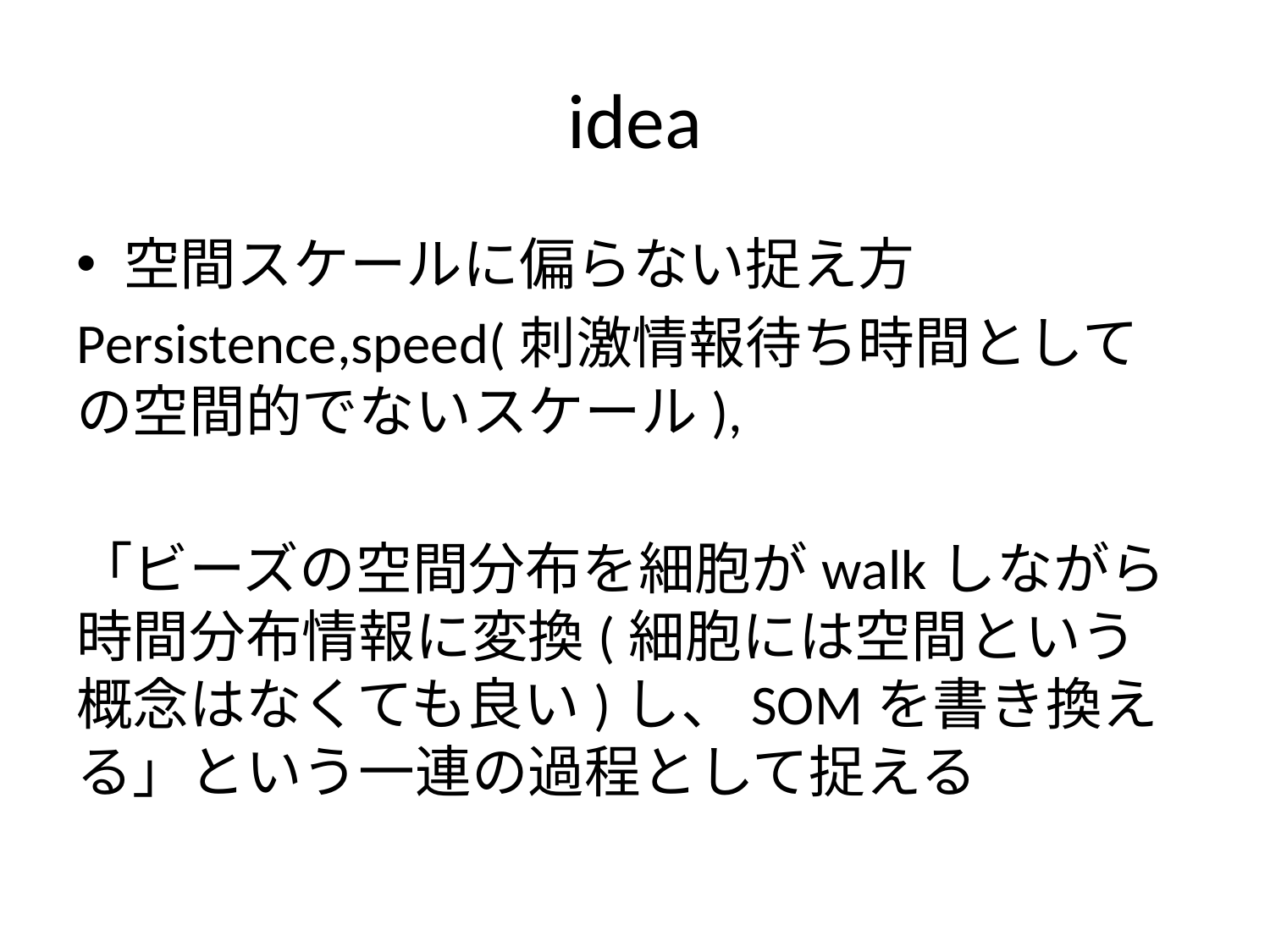

# idea
空間スケールに偏らない捉え方
Persistence,speed(刺激情報待ち時間としての空間的でないスケール),

「ビーズの空間分布を細胞がwalkしながら時間分布情報に変換(細胞には空間という概念はなくても良い)し、SOMを書き換える」という一連の過程として捉える